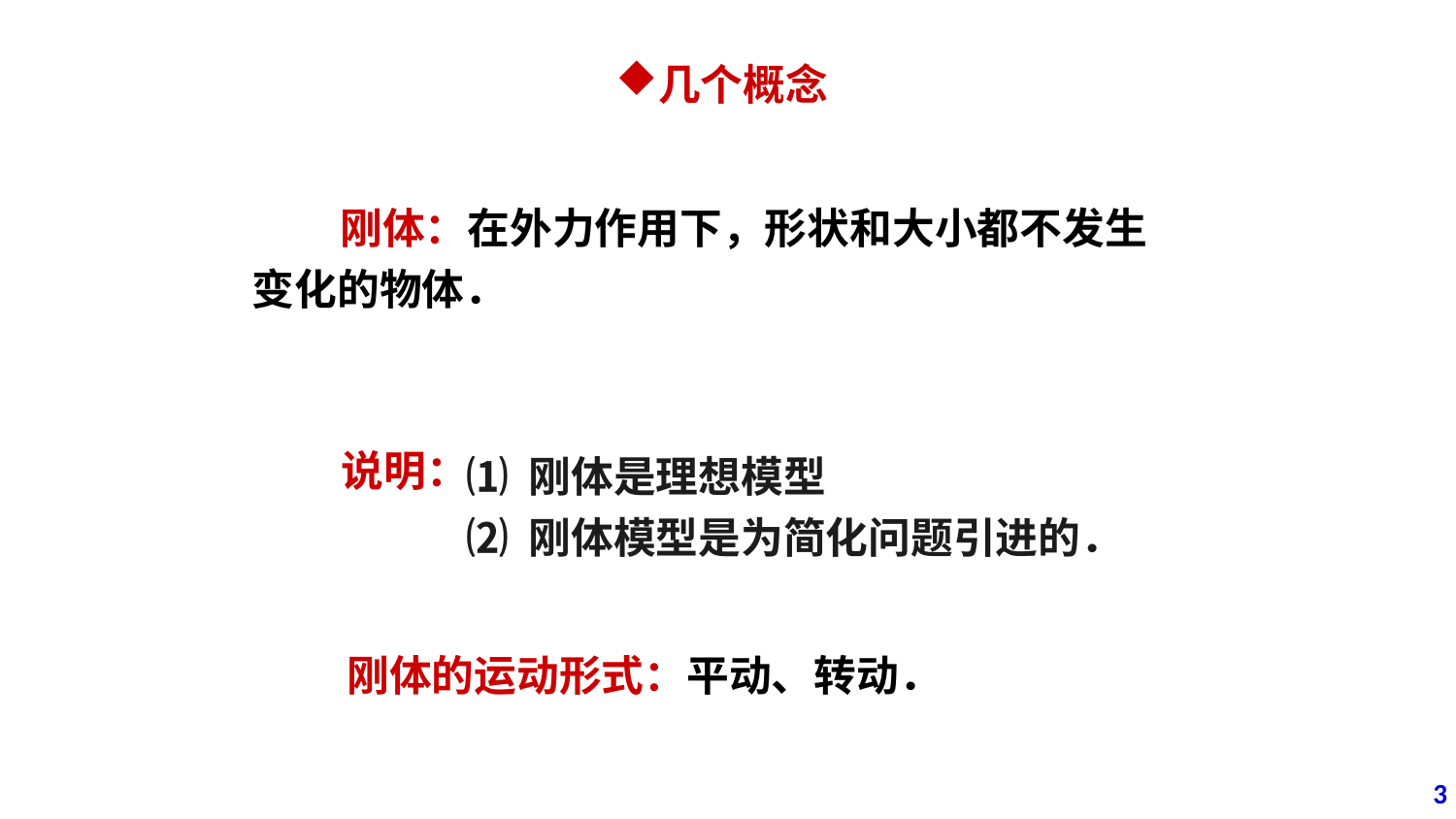

几个概念
        刚体：在外力作用下，形状和大小都不发生变化的物体．
⑴ 刚体是理想模型
⑵ 刚体模型是为简化问题引进的．
说明：
刚体的运动形式：平动、转动．
3